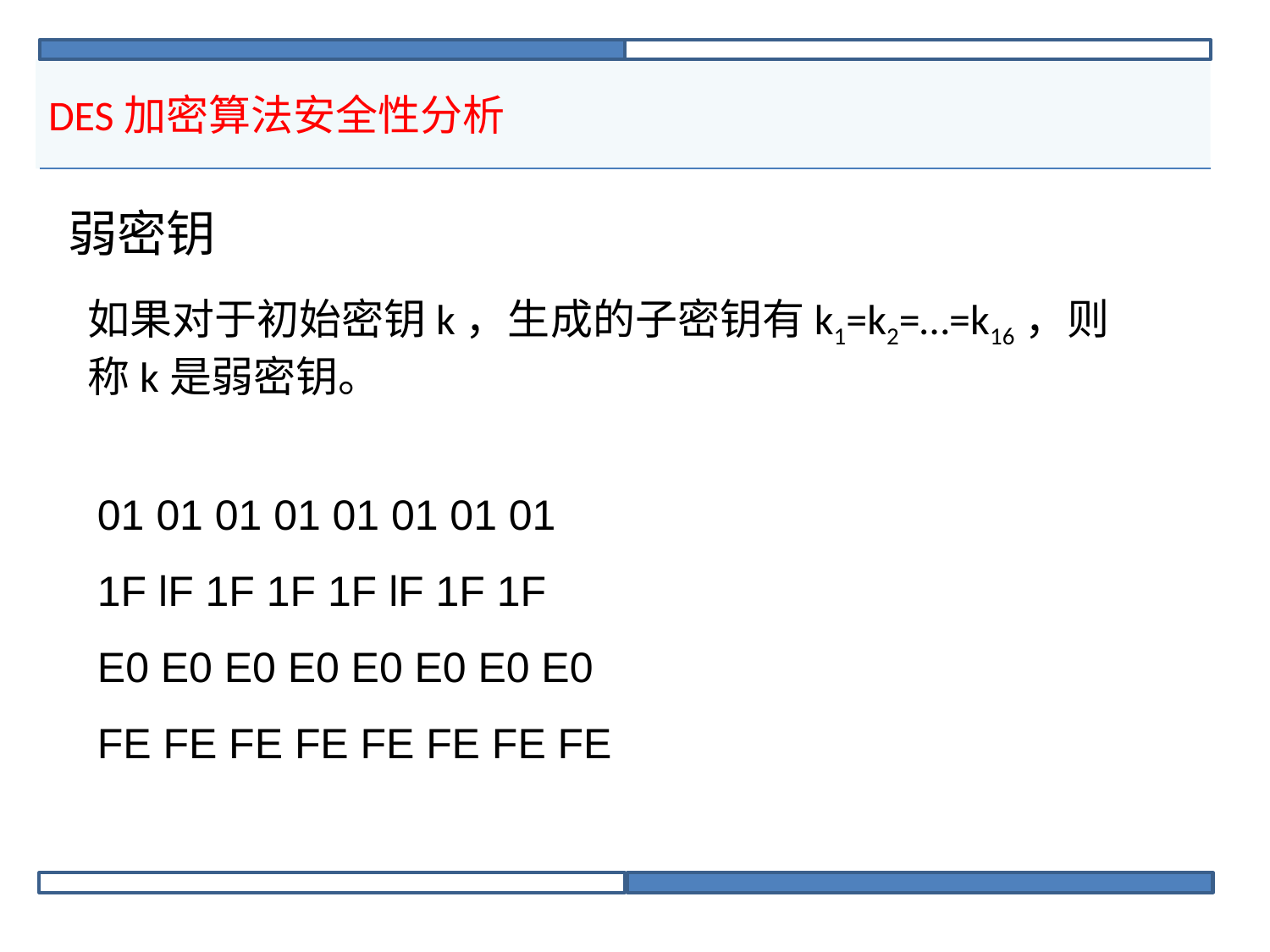

# DES加密算法安全性分析
弱密钥
如果对于初始密钥k，生成的子密钥有k1=k2=…=k16，则称k是弱密钥。
01 01 01 01 01 01 01 01
1F lF 1F 1F 1F lF 1F 1F
E0 E0 E0 E0 E0 E0 E0 E0
FE FE FE FE FE FE FE FE